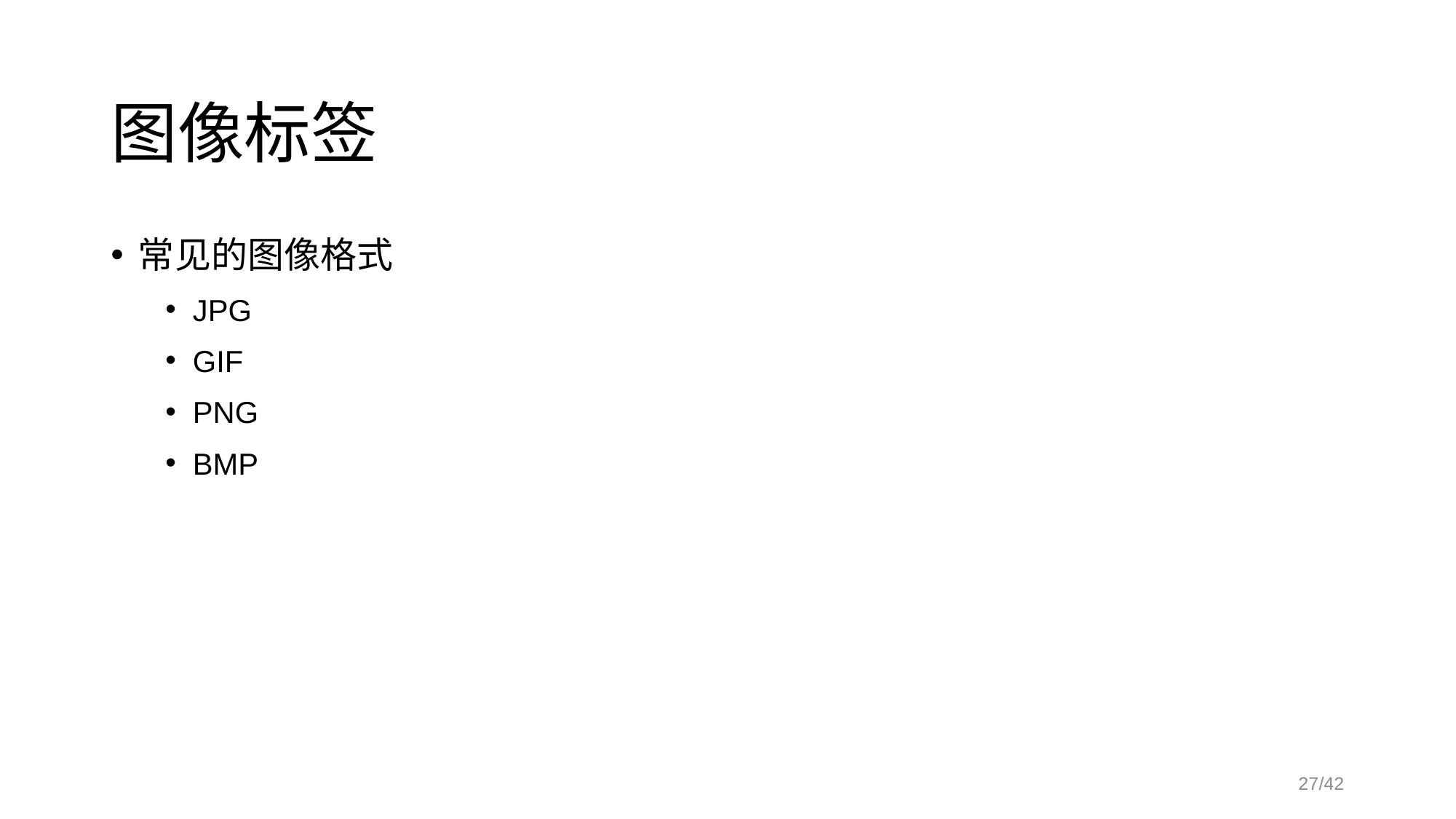

# 图像标签
常见的图像格式
JPG
GIF
PNG
BMP
27/42